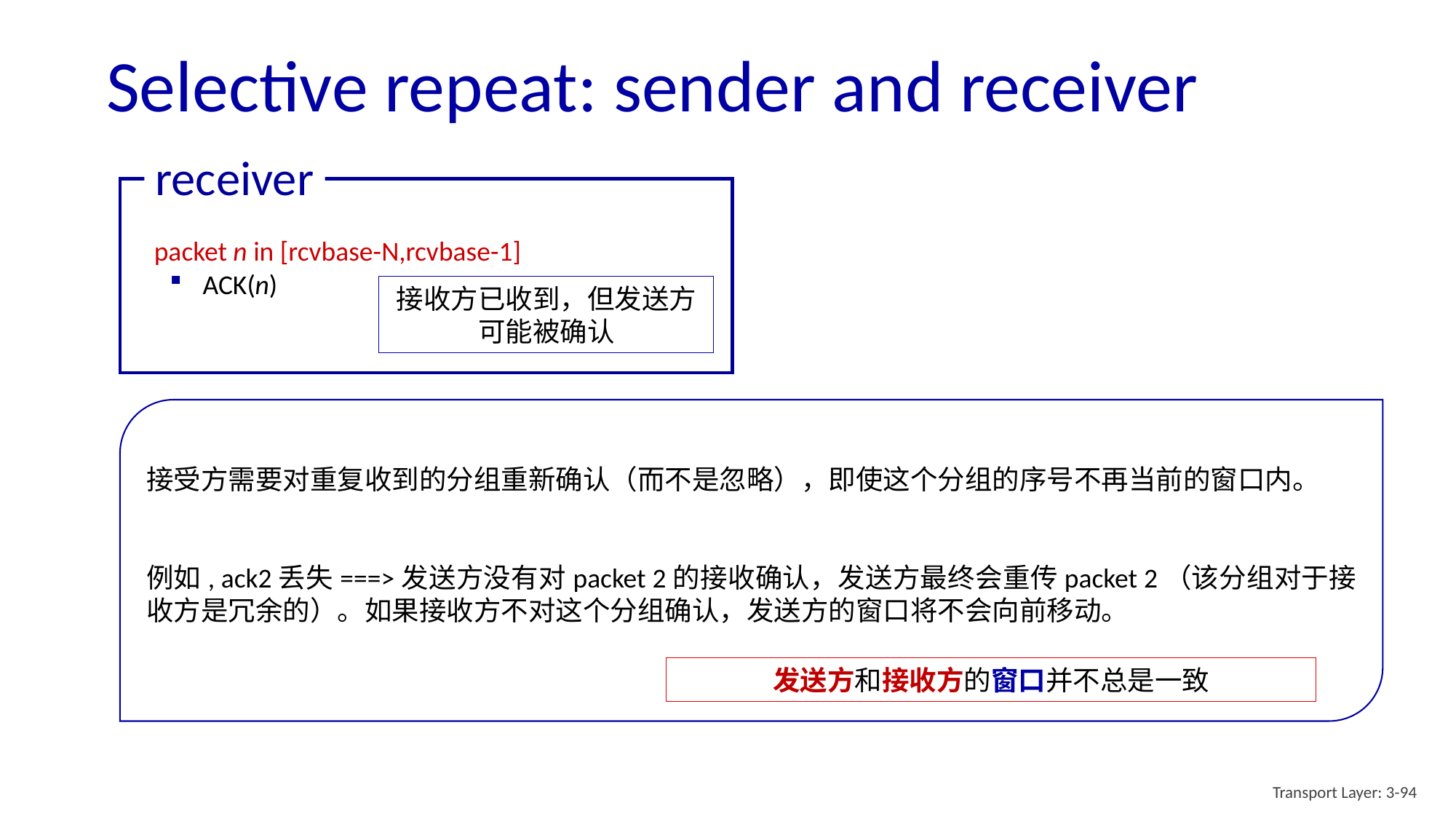

# Selective repeat: sender and receiver
receiver

packet n in [rcvbase-N,rcvbase-1]
ACK(n)
接收方已收到，但发送方可能被确认
接受方需要对重复收到的分组重新确认（而不是忽略），即使这个分组的序号不再当前的窗口内。

例如, ack2丢失===>发送方没有对packet 2的接收确认，发送方最终会重传packet 2（该分组对于接收方是冗余的）。如果接收方不对这个分组确认，发送方的窗口将不会向前移动。

发送方和接收方的窗口并不总是一致
Transport Layer: 3-94